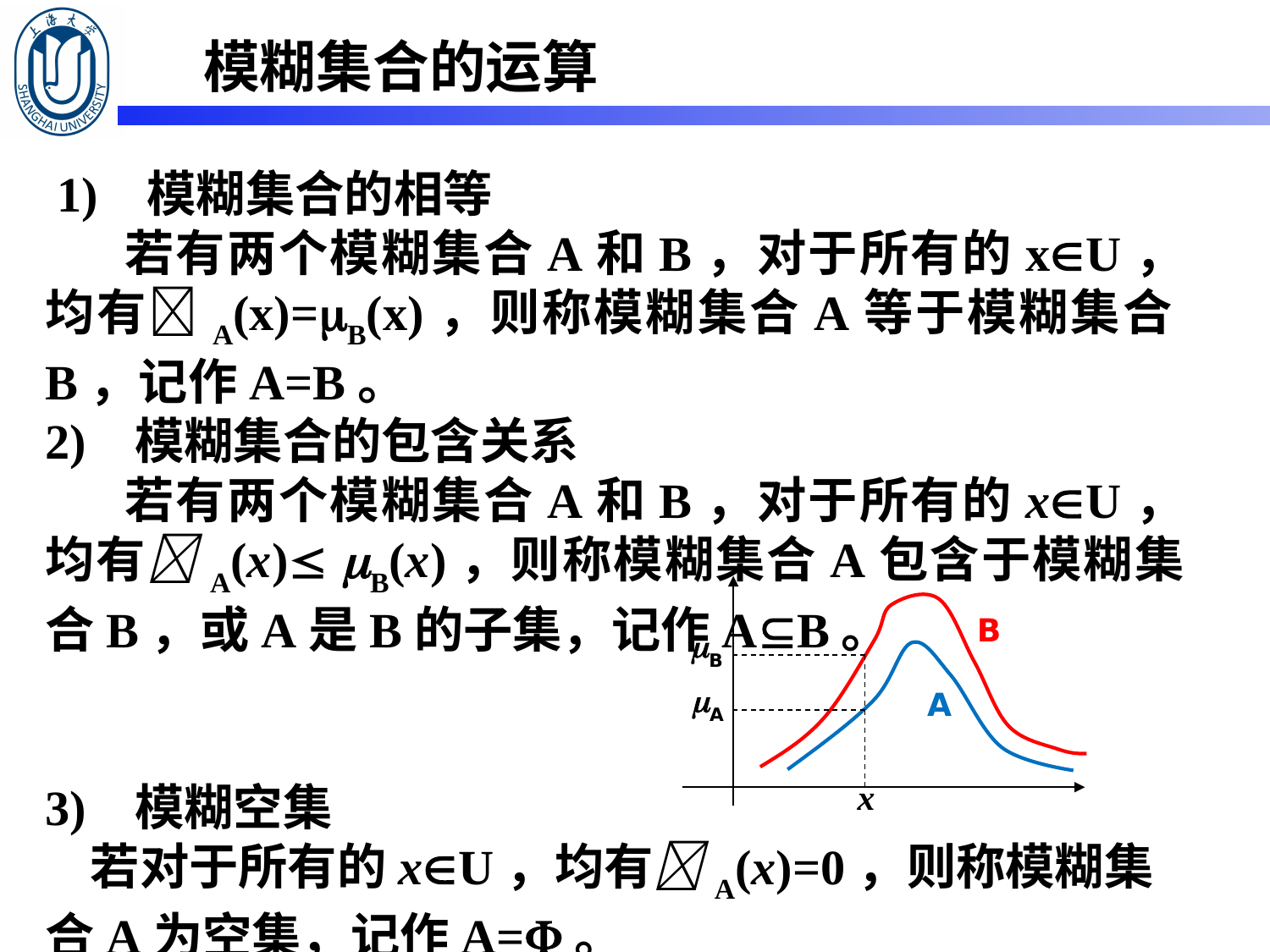

模糊集合的运算
 1)   模糊集合的相等
     若有两个模糊集合A和B，对于所有的x∈U，均有μA(x)=μB(x)，则称模糊集合A等于模糊集合B，记作A=B。
2)   模糊集合的包含关系
     若有两个模糊集合A和B，对于所有的x∈U，均有μA(x)≤ μB(x)，则称模糊集合A包含于模糊集合B，或A是B的子集，记作A⊆B。

3)   模糊空集
   若对于所有的x∈U，均有μA(x)=0，则称模糊集合A为空集，记作A=Φ。

B
μB

μA
A
x